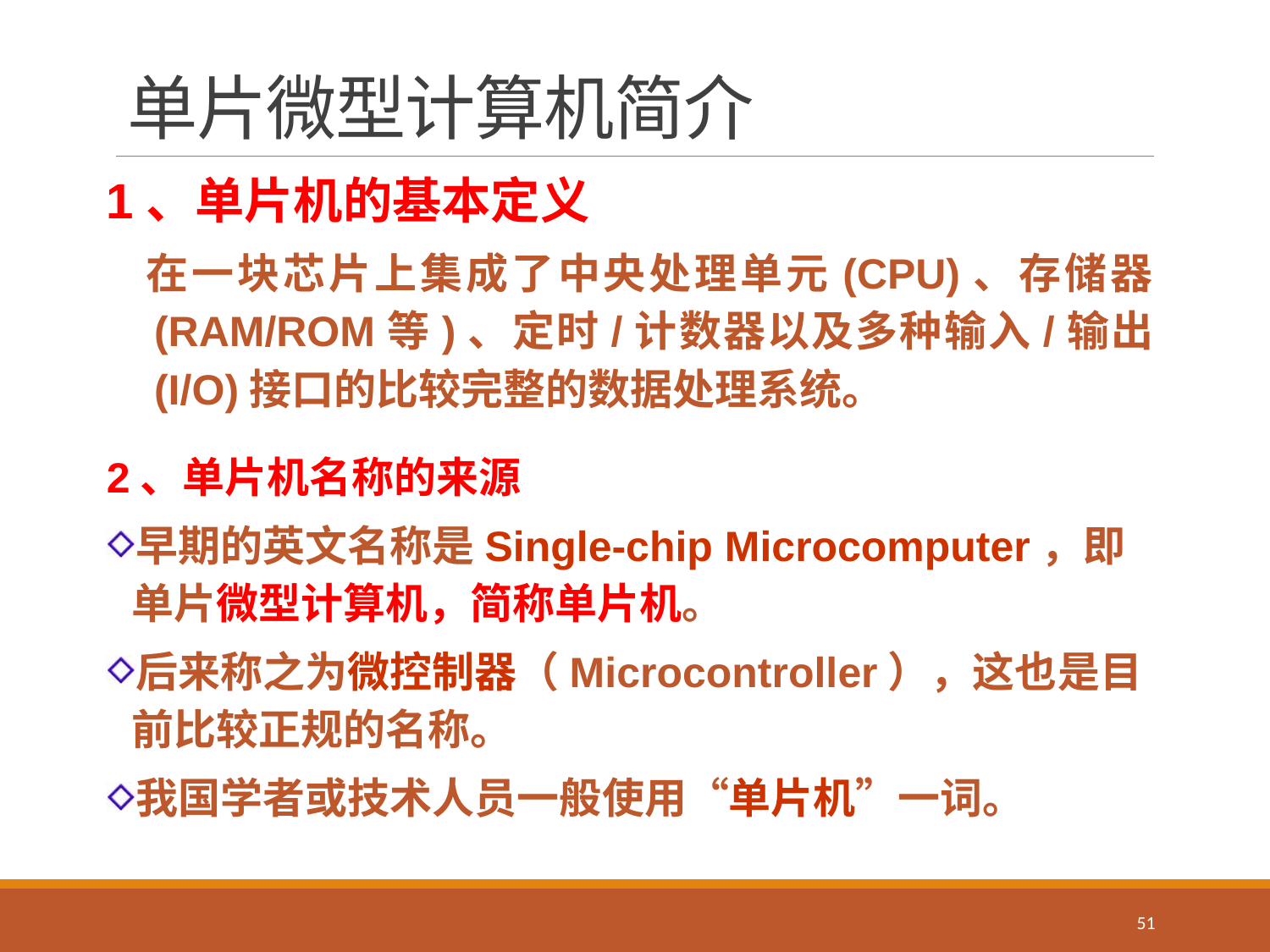

# 单片微型计算机简介
1、单片机的基本定义
  在一块芯片上集成了中央处理单元(CPU)、存储器(RAM/ROM等)、定时/计数器以及多种输入/输出(I/O)接口的比较完整的数据处理系统。

2、单片机名称的来源
早期的英文名称是Single-chip Microcomputer，即单片微型计算机，简称单片机。
后来称之为微控制器（Microcontroller），这也是目前比较正规的名称。
我国学者或技术人员一般使用“单片机”一词。

51